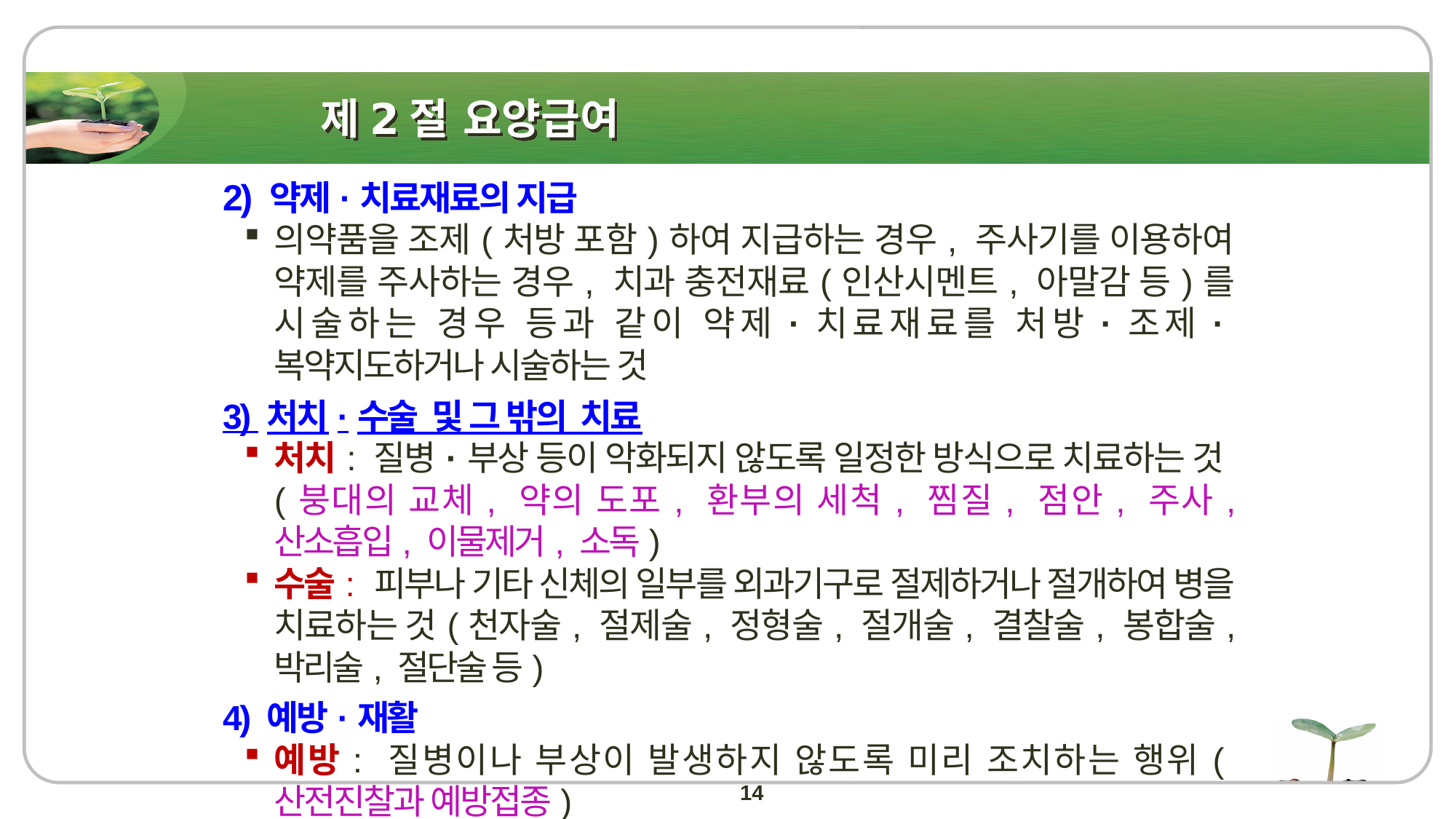

# 제2절 요양급여
2) 약제·치료재료의 지급
의약품을 조제(처방 포함)하여 지급하는 경우, 주사기를 이용하여 약제를 주사하는 경우, 치과 충전재료(인산시멘트, 아말감 등)를 시술하는 경우 등과 같이 약제·치료재료를 처방·조제·복약지도하거나 시술하는 것
3) 처치·수술  및 그 밖의  치료
처치: 질병·부상 등이 악화되지 않도록 일정한 방식으로 치료하는 것(붕대의 교체, 약의 도포, 환부의 세척, 찜질, 점안, 주사, 산소흡입, 이물제거, 소독)
수술: 피부나 기타 신체의 일부를 외과기구로 절제하거나 절개하여 병을 치료하는 것(천자술, 절제술, 정형술, 절개술, 결찰술, 봉합술, 박리술, 절단술 등)
4) 예방·재활
예방: 질병이나 부상이 발생하지 않도록 미리 조치하는 행위(산전진찰과 예방접종)
재활: 신체기능의 퇴화를 방지하고 기능 회복을 위하여 실시하는 치료(물리치료, 운동치료, 작업치료 등)
14